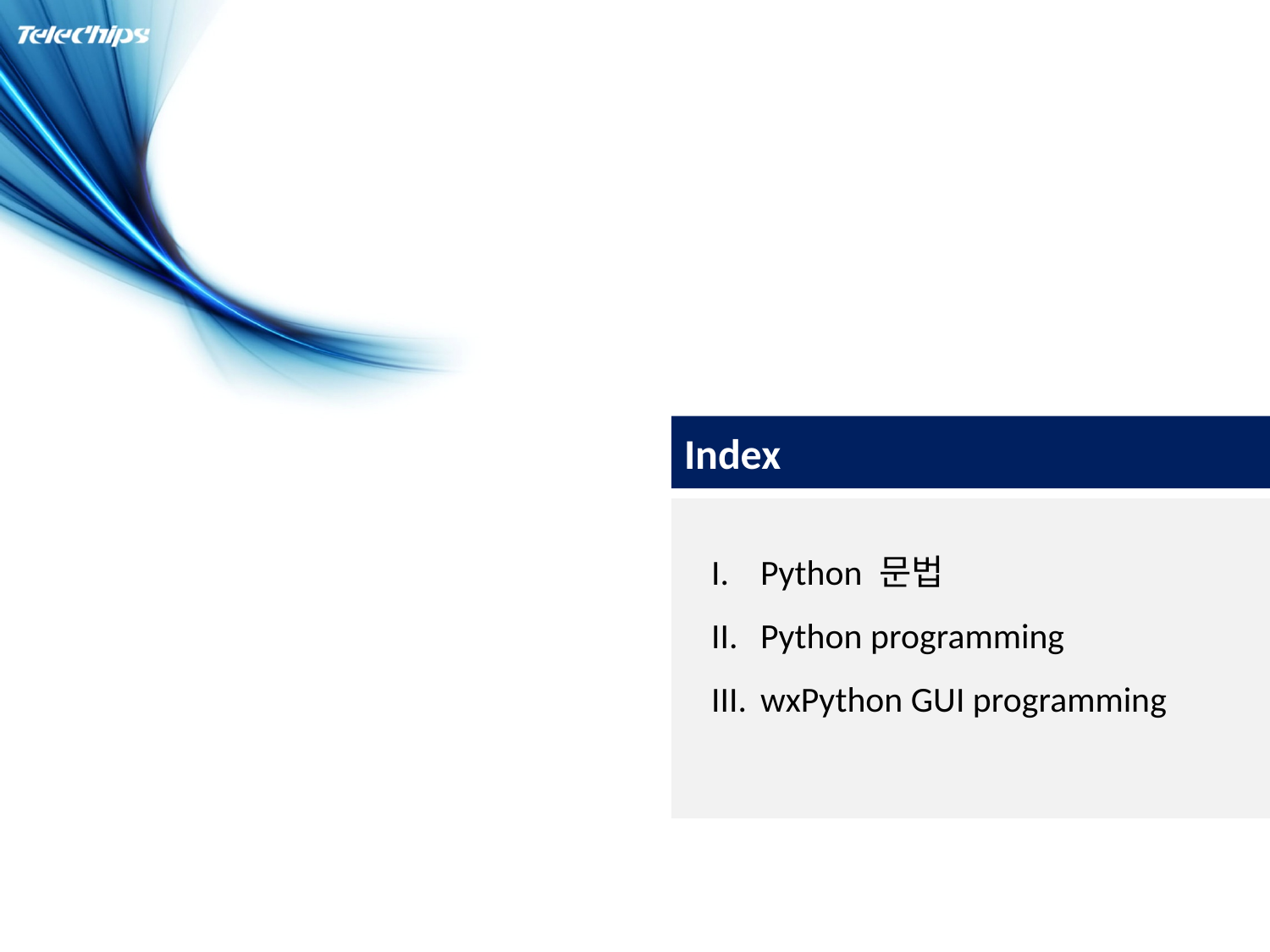

# Index
Python 문법
Python programming
wxPython GUI programming